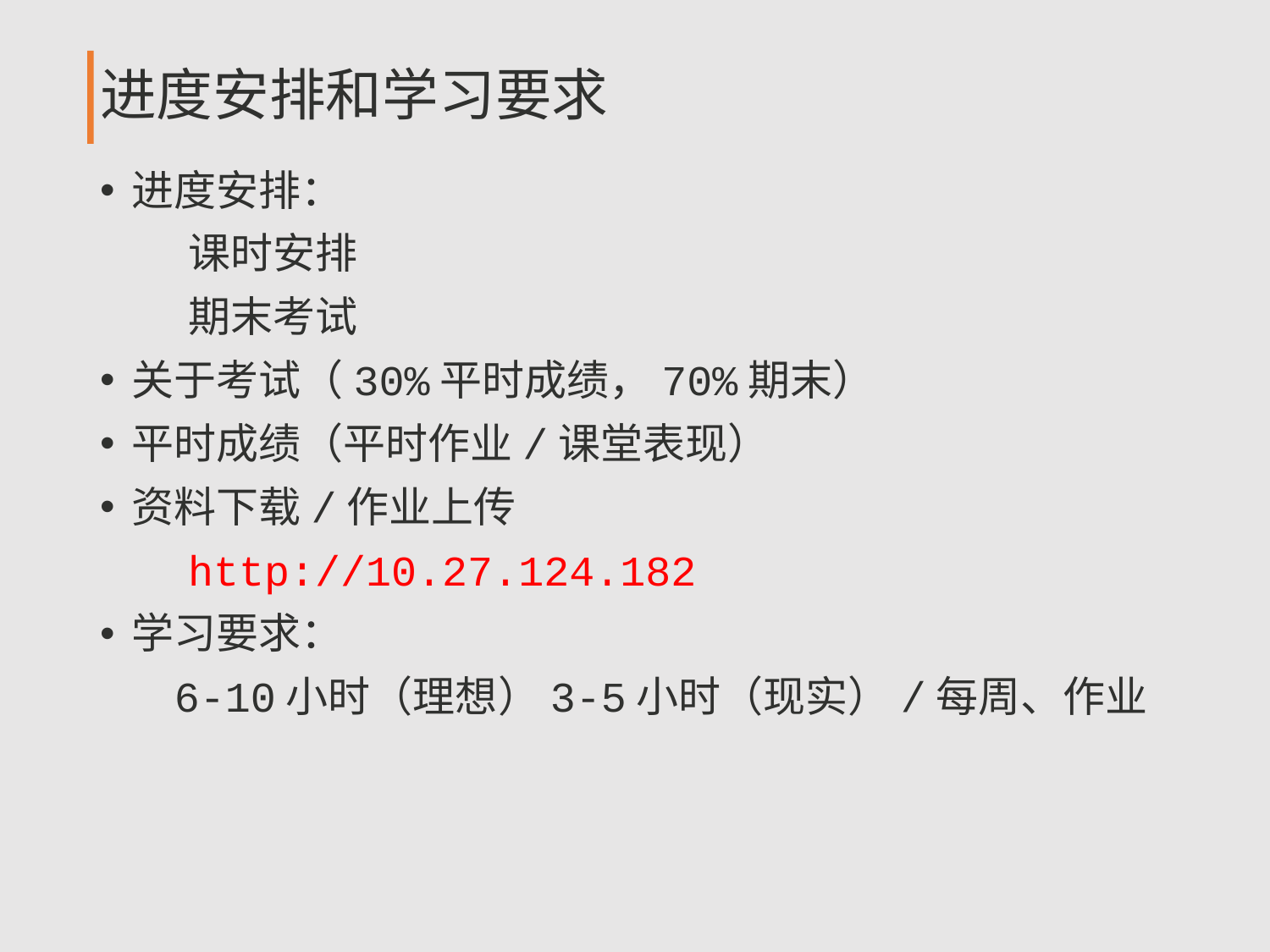

# 进度安排和学习要求
进度安排：
课时安排
期末考试
关于考试（30%平时成绩，70%期末）
平时成绩（平时作业/课堂表现）
资料下载/作业上传
http://10.27.124.182
学习要求：
6-10小时（理想）3-5小时（现实）/每周、作业